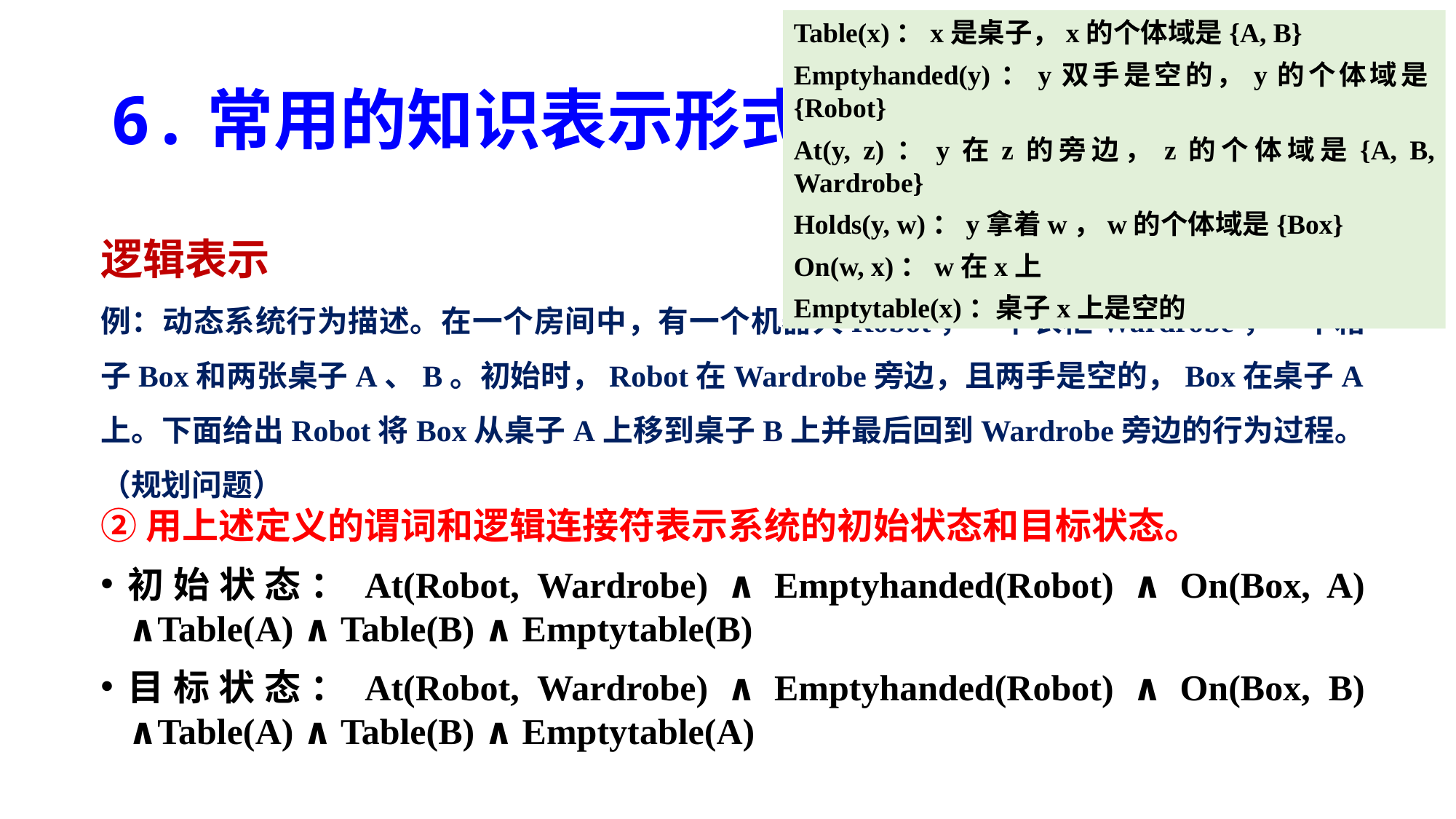

Table(x)：x是桌子，x的个体域是{A, B}
Emptyhanded(y)：y双手是空的，y的个体域是{Robot}
At(y, z)：y在z的旁边，z的个体域是{A, B, Wardrobe}
Holds(y, w)：y拿着w，w的个体域是{Box}
On(w, x)：w在x上
Emptytable(x)：桌子x上是空的
# 6.常用的知识表示形式

逻辑表示
例：动态系统行为描述。在一个房间中，有一个机器人Robot，一个衣柜Wardrobe，一个箱子Box和两张桌子A、B。初始时，Robot在Wardrobe旁边，且两手是空的，Box在桌子A上。下面给出Robot将Box从桌子A上移到桌子B上并最后回到Wardrobe旁边的行为过程。（规划问题）
②用上述定义的谓词和逻辑连接符表示系统的初始状态和目标状态。
初始状态：At(Robot, Wardrobe) ∧ Emptyhanded(Robot) ∧ On(Box, A) ∧Table(A) ∧ Table(B) ∧ Emptytable(B)
目标状态：At(Robot, Wardrobe) ∧ Emptyhanded(Robot) ∧ On(Box, B) ∧Table(A) ∧ Table(B) ∧ Emptytable(A)